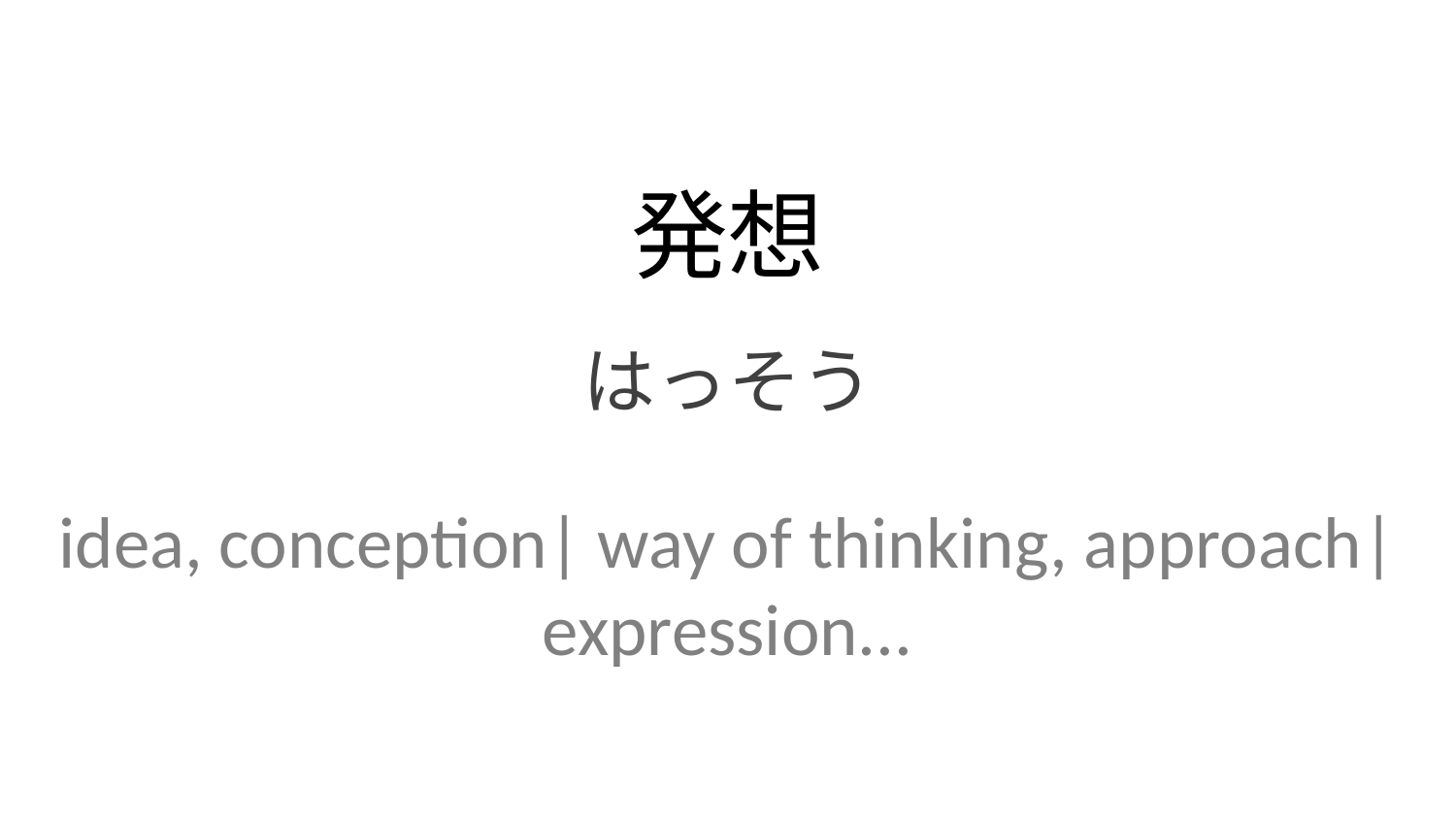

発想

はっそう
idea, conception| way of thinking, approach| expression...